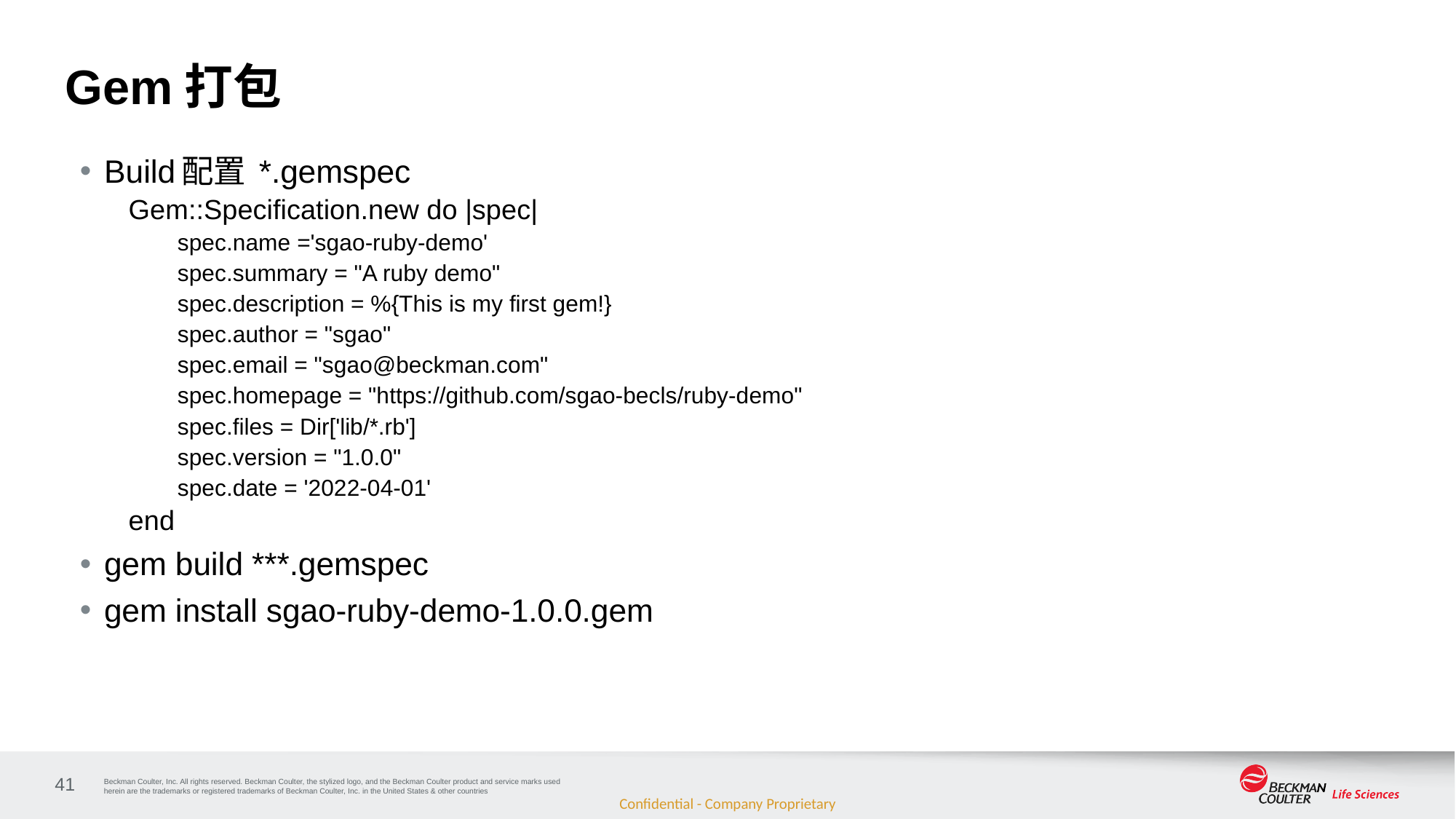

# Gem打包
Build配置 *.gemspec
Gem::Specification.new do |spec|
spec.name ='sgao-ruby-demo'
spec.summary = "A ruby demo"
spec.description = %{This is my first gem!}
spec.author = "sgao"
spec.email = "sgao@beckman.com"
spec.homepage = "https://github.com/sgao-becls/ruby-demo"
spec.files = Dir['lib/*.rb']
spec.version = "1.0.0"
spec.date = '2022-04-01'
end
gem build ***.gemspec
gem install sgao-ruby-demo-1.0.0.gem